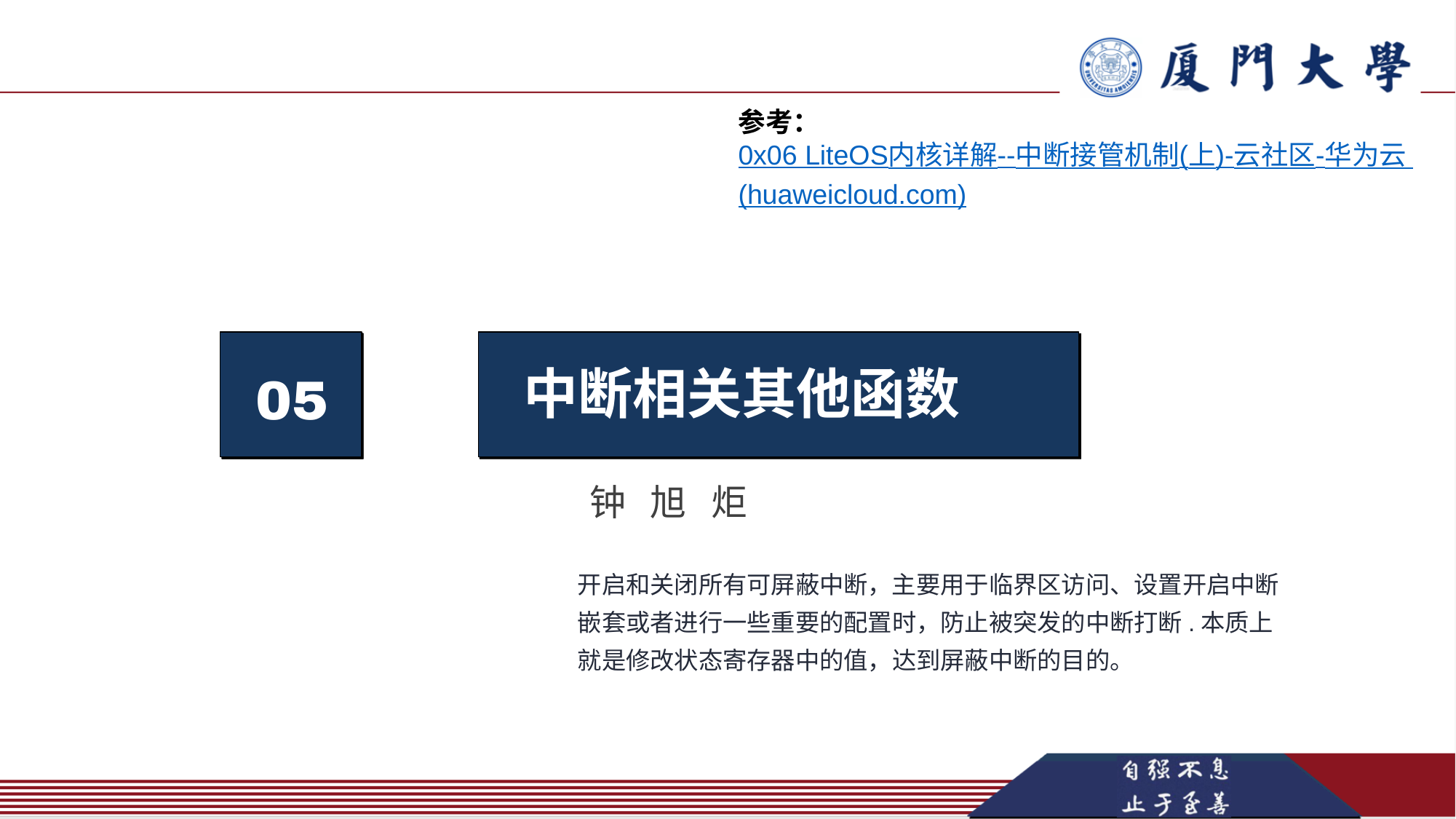

参考：
0x06 LiteOS内核详解--中断接管机制(上)-云社区-华为云 (huaweicloud.com)

中断相关其他函数
05
钟   旭   炬
开启和关闭所有可屏蔽中断，主要用于临界区访问、设置开启中断嵌套或者进行一些重要的配置时，防止被突发的中断打断.本质上就是修改状态寄存器中的值，达到屏蔽中断的目的。